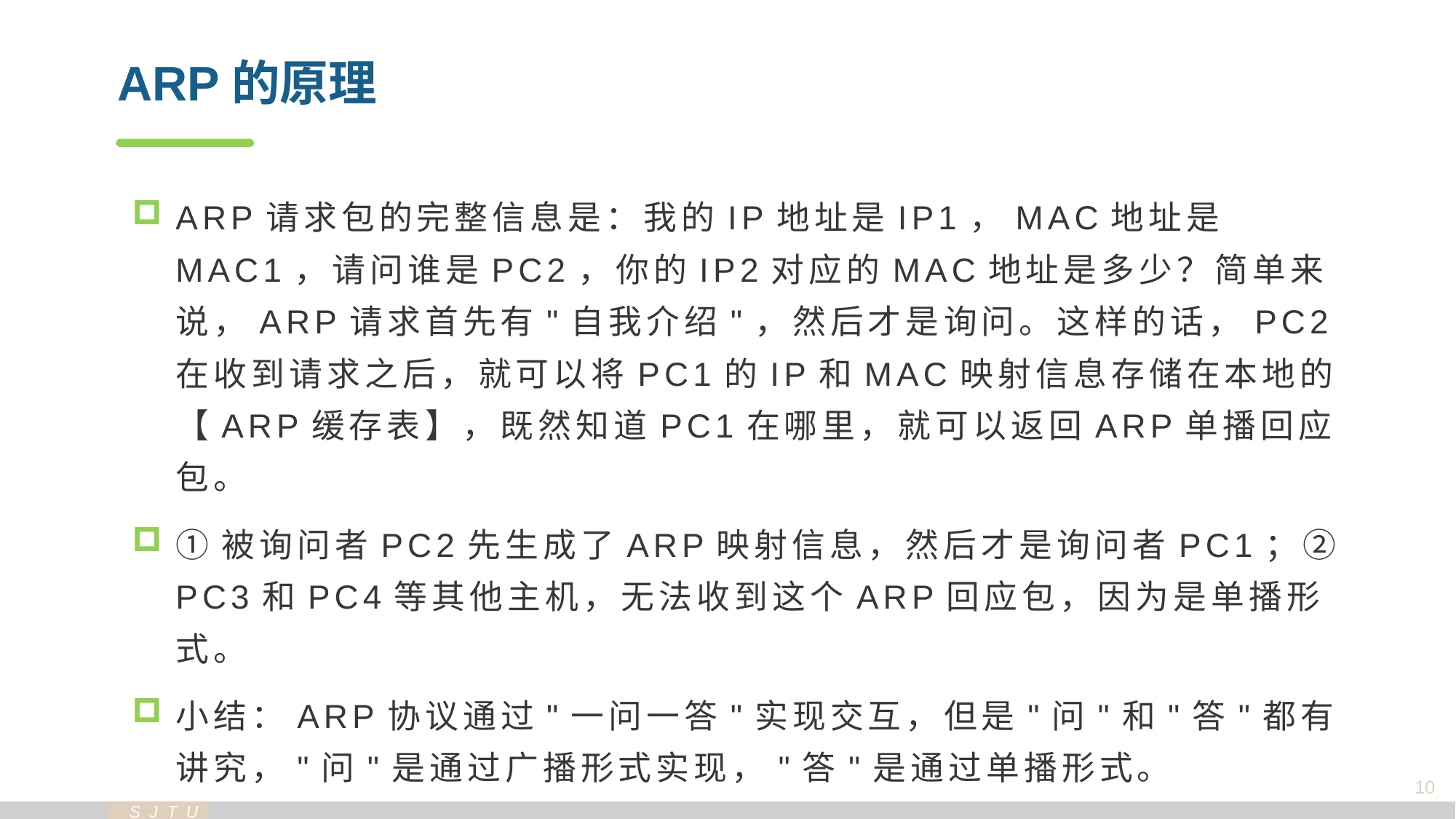

ARP的原理
ARP请求包的完整信息是：我的IP地址是IP1，MAC地址是MAC1，请问谁是PC2，你的IP2对应的MAC地址是多少？简单来说，ARP请求首先有"自我介绍"，然后才是询问。这样的话，PC2在收到请求之后，就可以将PC1的IP和MAC映射信息存储在本地的【ARP缓存表】，既然知道PC1在哪里，就可以返回ARP单播回应包。
①被询问者PC2先生成了ARP映射信息，然后才是询问者PC1；②PC3和PC4等其他主机，无法收到这个ARP回应包，因为是单播形式。
小结：ARP协议通过"一问一答"实现交互，但是"问"和"答"都有讲究，"问"是通过广播形式实现，"答"是通过单播形式。

10